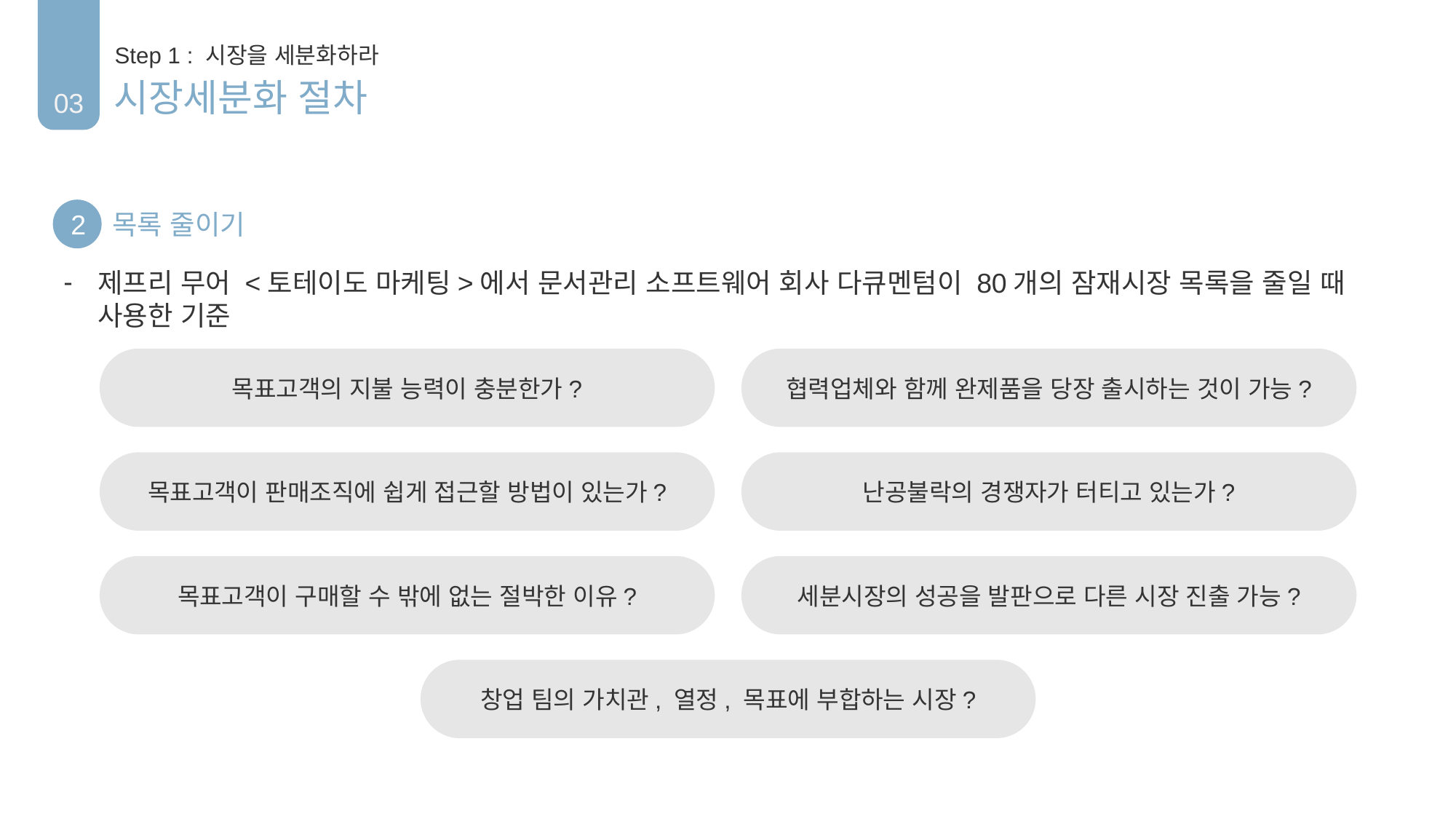

03
Step 1 : 시장을 세분화하라
시장세분화 절차
2
목록 줄이기
제프리 무어 <토테이도 마케팅>에서 문서관리 소프트웨어 회사 다큐멘텀이 80개의 잠재시장 목록을 줄일 때 사용한 기준
목표고객의 지불 능력이 충분한가?
협력업체와 함께 완제품을 당장 출시하는 것이 가능?
목표고객이 판매조직에 쉽게 접근할 방법이 있는가?
난공불락의 경쟁자가 터티고 있는가?
목표고객이 구매할 수 밖에 없는 절박한 이유?
세분시장의 성공을 발판으로 다른 시장 진출 가능?
창업 팀의 가치관, 열정, 목표에 부합하는 시장?